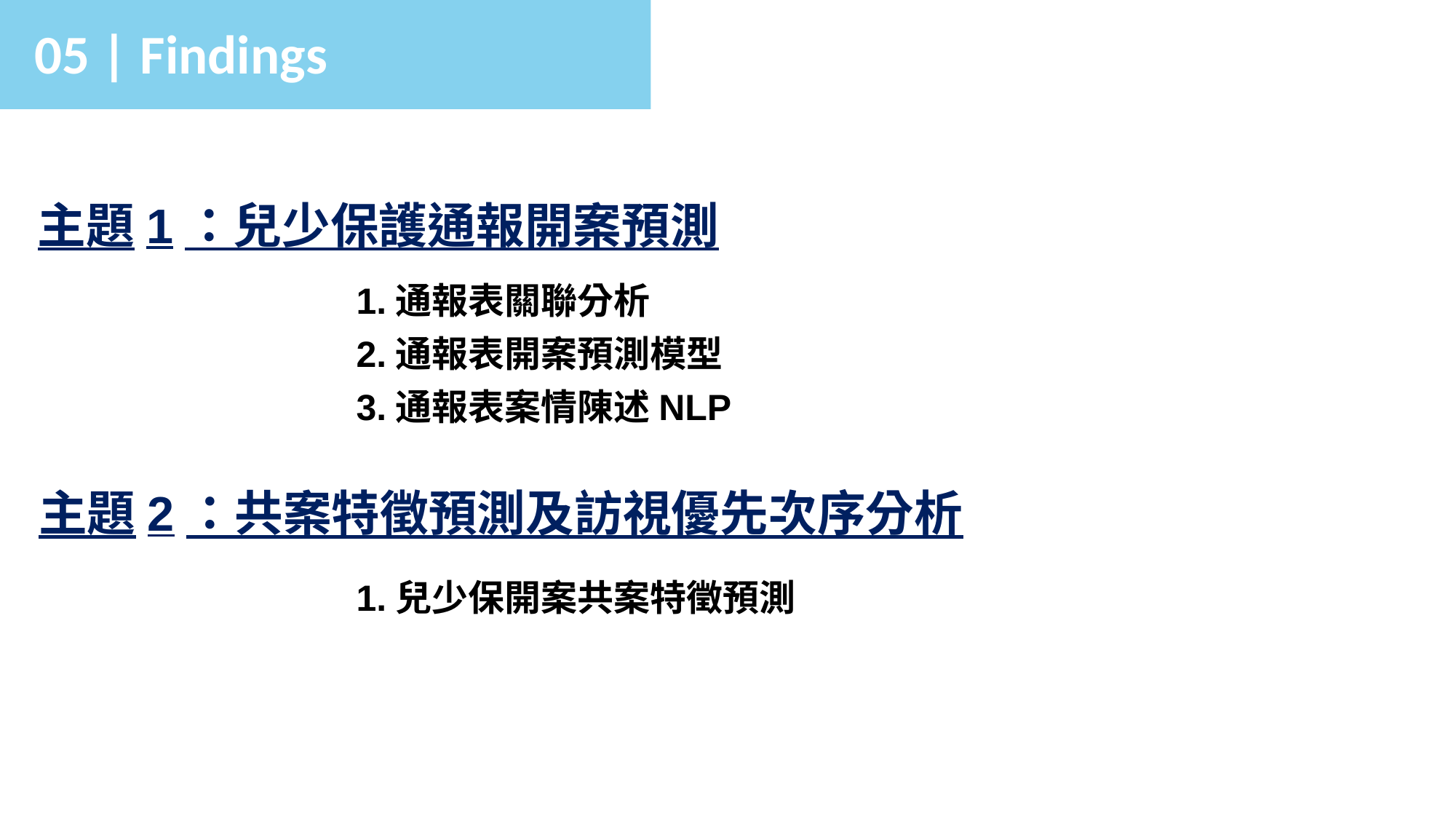

05 | Findings
主題1：兒少保護通報開案預測
1.通報表關聯分析
2.通報表開案預測模型
3.通報表案情陳述NLP
主題2：共案特徵預測及訪視優先次序分析
1.兒少保開案共案特徵預測